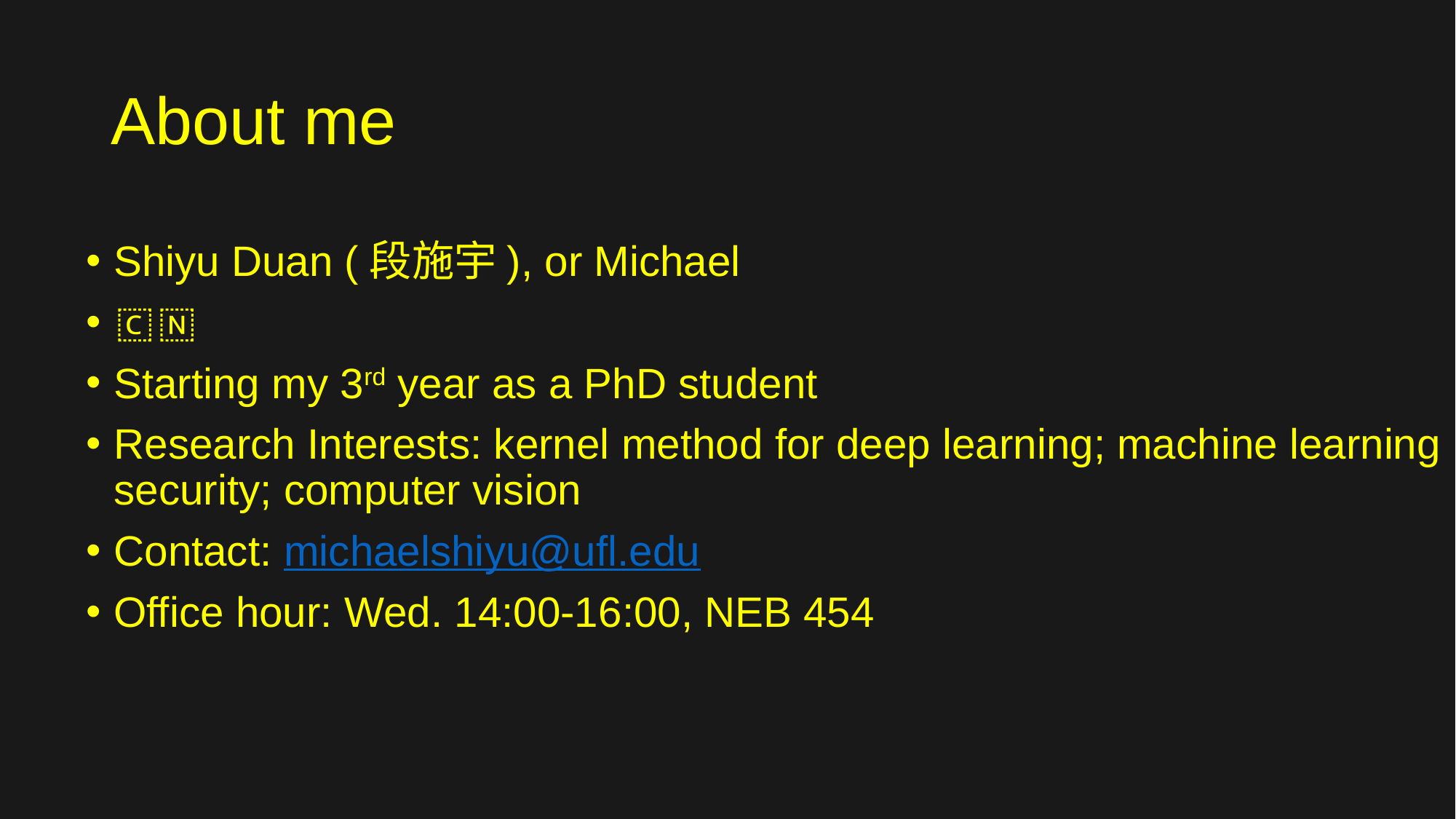

# About me
Shiyu Duan (段施宇), or Michael
🇨🇳
Starting my 3rd year as a PhD student
Research Interests: kernel method for deep learning; machine learning security; computer vision
Contact: michaelshiyu@ufl.edu
Office hour: Wed. 14:00-16:00, NEB 454